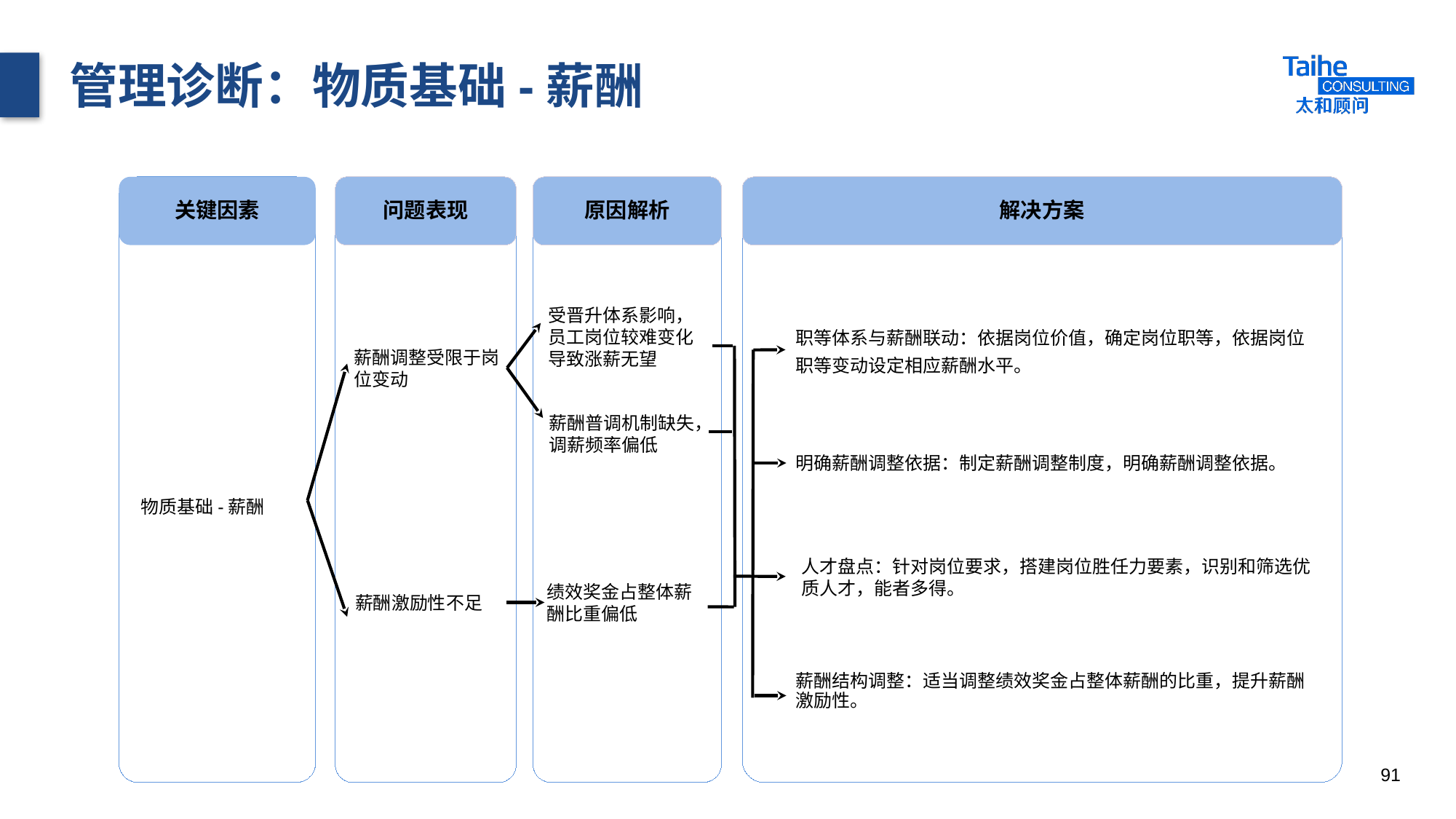

# 管理诊断：物质基础-薪酬

解决方案

职等体系与薪酬联动：依据岗位价值，确定岗位职等，依据岗位职等变动设定相应薪酬水平。

明确薪酬调整依据：制定薪酬调整制度，明确薪酬调整依据。

人才盘点：针对岗位要求，搭建岗位胜任力要素，识别和筛选优质人才，能者多得。

薪酬结构调整：适当调整绩效奖金占整体薪酬的比重，提升薪酬激励性。

原因解析

受晋升体系影响，员工岗位较难变化导致涨薪无望

薪酬普调机制缺失，调薪频率偏低

绩效奖金占整体薪酬比重偏低

关键因素

问题表现

薪酬调整受限于岗位变动

物质基础-薪酬

薪酬激励性不足
91